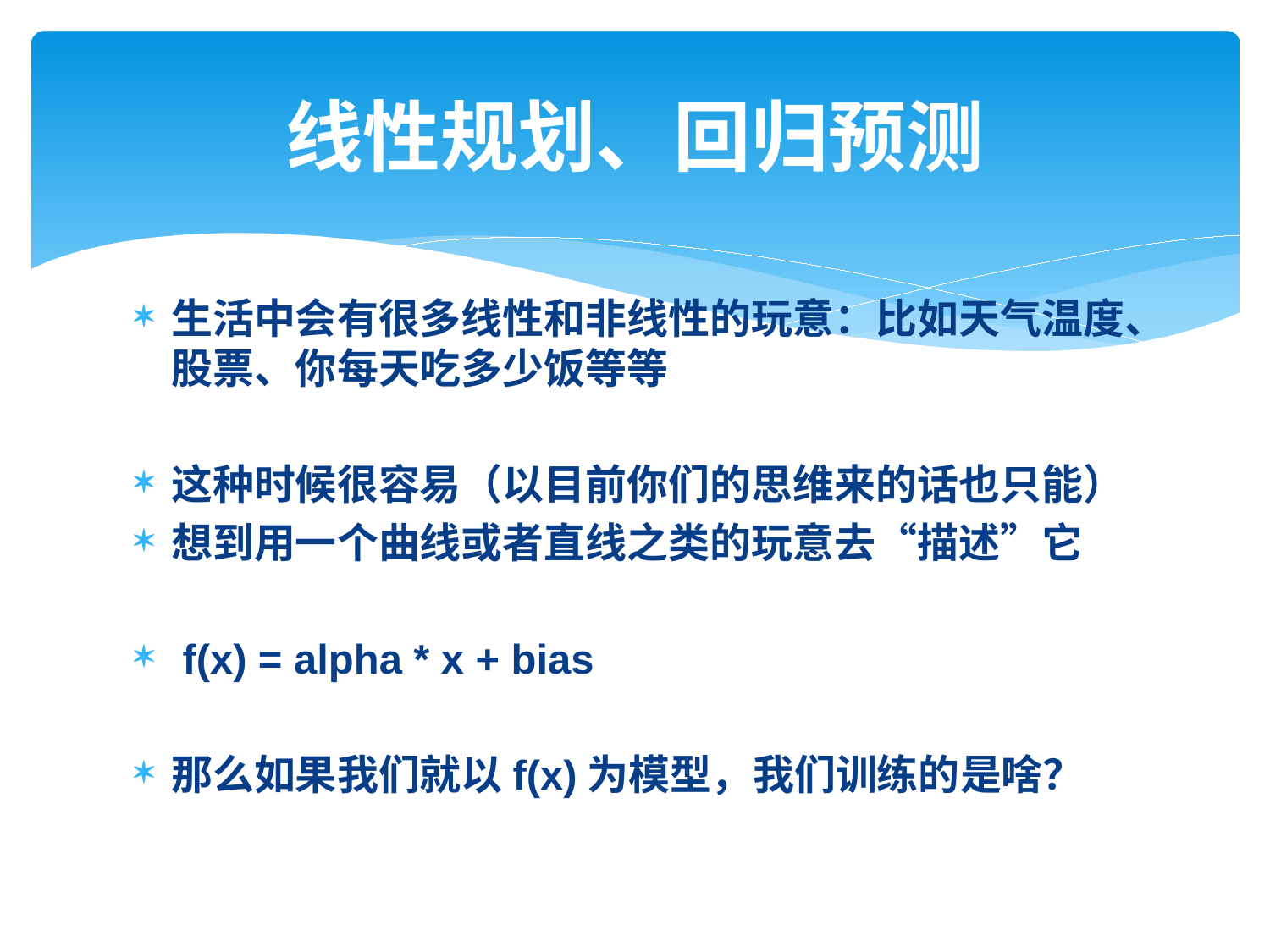

# 线性规划、回归预测
生活中会有很多线性和非线性的玩意：比如天气温度、股票、你每天吃多少饭等等

这种时候很容易（以目前你们的思维来的话也只能）
想到用一个曲线或者直线之类的玩意去“描述”它

 f(x) = alpha * x + bias

那么如果我们就以f(x)为模型，我们训练的是啥？